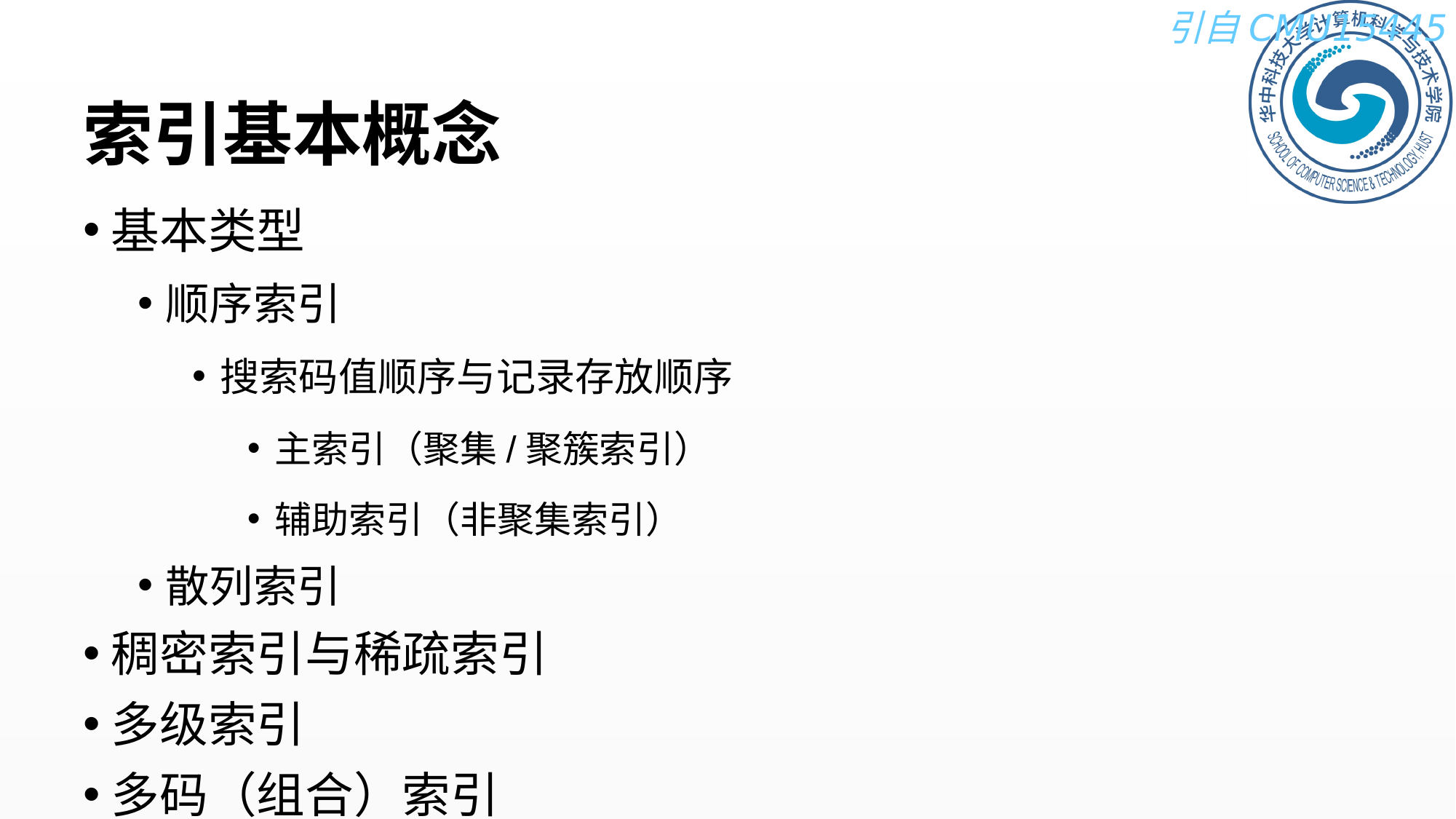

# 索引基本概念
基本类型
顺序索引
搜索码值顺序与记录存放顺序
主索引（聚集/聚簇索引）
辅助索引（非聚集索引）
散列索引
稠密索引与稀疏索引
多级索引
多码（组合）索引

51